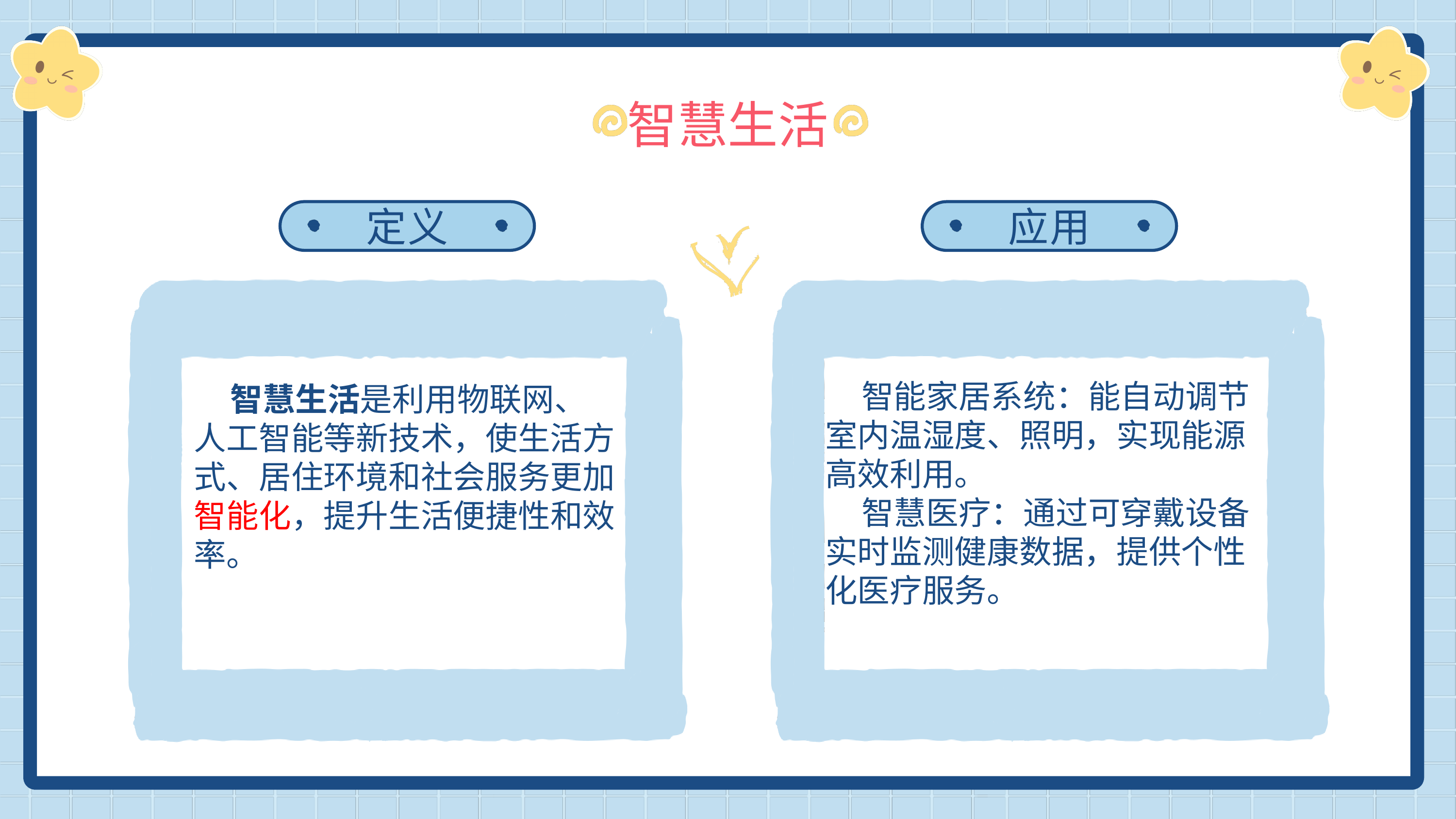

智慧生活

定义

应用

智能家居系统：能自动调节室内温湿度、照明，实现能源高效利用。
智慧医疗：通过可穿戴设备实时监测健康数据，提供个性化医疗服务。
智慧生活是利用物联网、人工智能等新技术，使生活方式、居住环境和社会服务更加智能化，提升生活便捷性和效率。